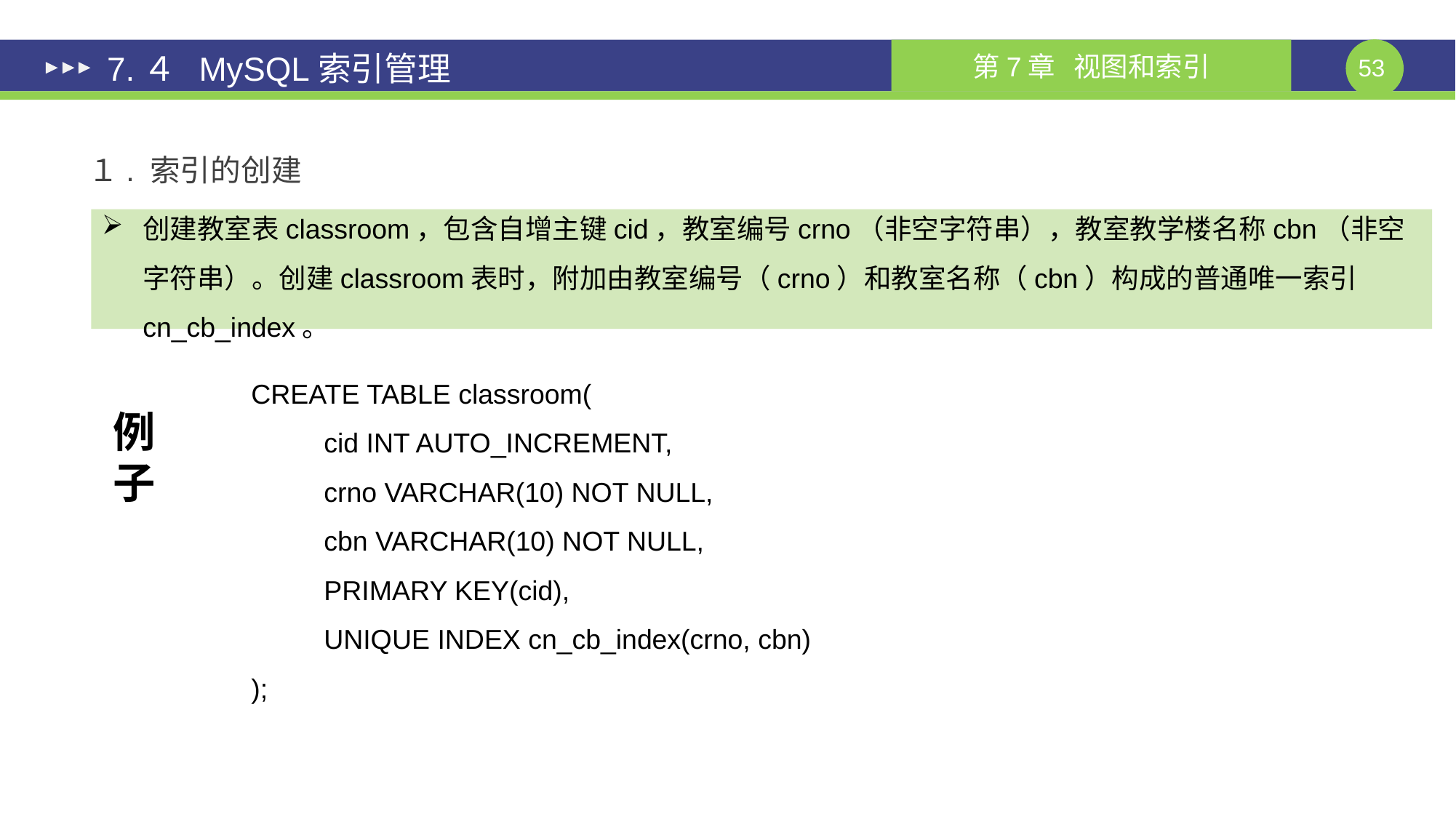

# 7.４  MySQL索引管理
１. 索引的创建
创建教室表classroom，包含自增主键cid，教室编号crno（非空字符串），教室教学楼名称cbn（非空字符串）。创建classroom表时，附加由教室编号（crno）和教室名称（cbn）构成的普通唯一索引cn_cb_index。
CREATE TABLE classroom(
cid INT AUTO_INCREMENT,
crno VARCHAR(10) NOT NULL,
cbn VARCHAR(10) NOT NULL,
PRIMARY KEY(cid),
UNIQUE INDEX cn_cb_index(crno, cbn)
);
例子